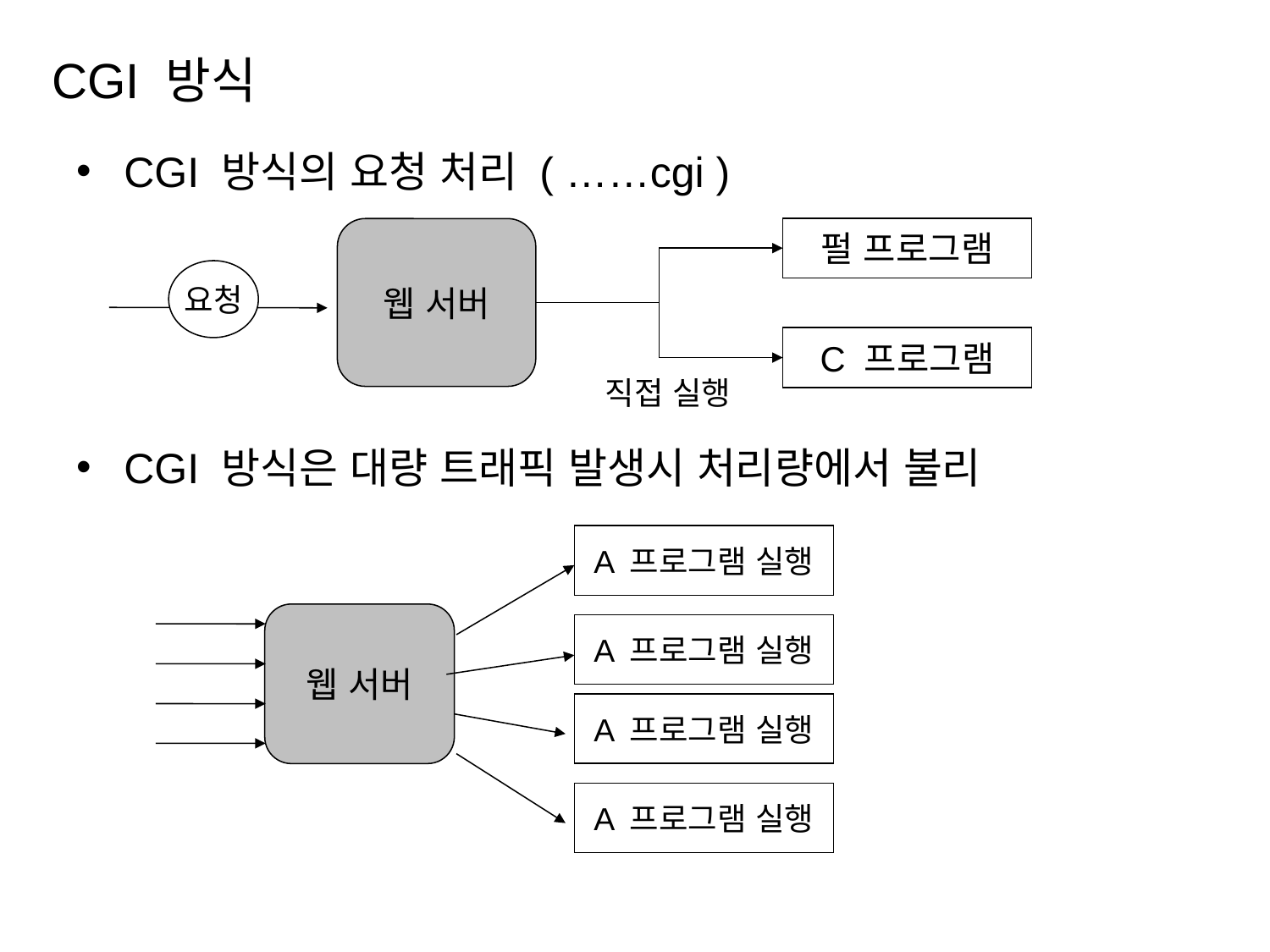

# CGI 방식
CGI 방식의 요청 처리 ( ……cgi )

CGI 방식은 대량 트래픽 발생시 처리량에서 불리

펄 프로그램
웹 서버
요청

C 프로그램
직접 실행
A 프로그램 실행

웹 서버
A 프로그램 실행

A 프로그램 실행

A 프로그램 실행